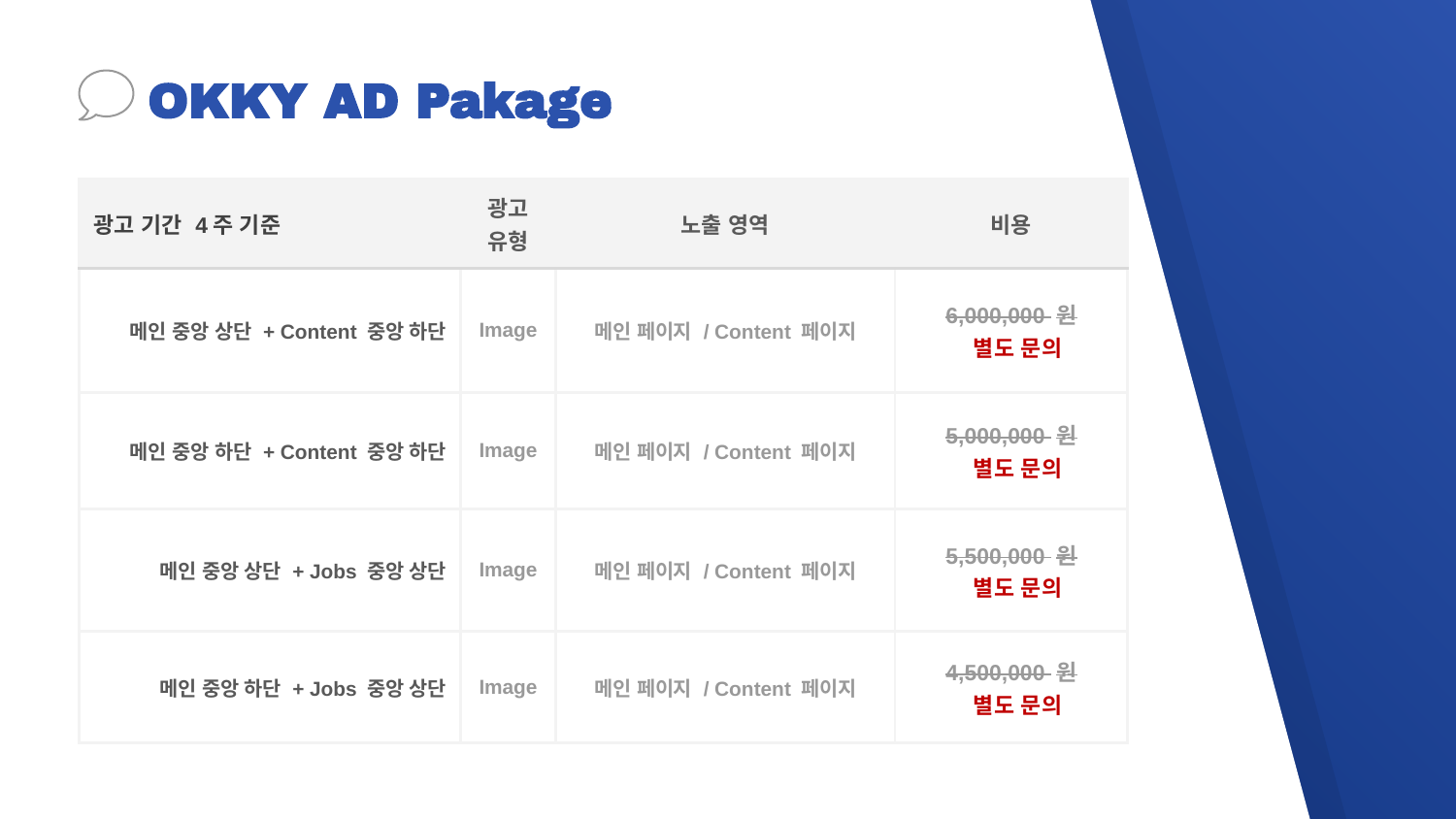

OKKY AD Pakage

| 광고 기간 4주 기준 | 광고 유형 | 노출 영역 | 비용 |
| --- | --- | --- | --- |
| 메인 중앙 상단 + Content 중앙 하단 | Image | 메인 페이지 / Content 페이지 | 6,000,000 원 별도 문의 |
| 메인 중앙 하단 + Content 중앙 하단 | Image | 메인 페이지 / Content 페이지 | 5,000,000 원 별도 문의 |
| 메인 중앙 상단 + Jobs 중앙 상단 | Image | 메인 페이지 / Content 페이지 | 5,500,000 원 별도 문의 |
| 메인 중앙 하단 + Jobs 중앙 상단 | Image | 메인 페이지 / Content 페이지 | 4,500,000 원 별도 문의 |